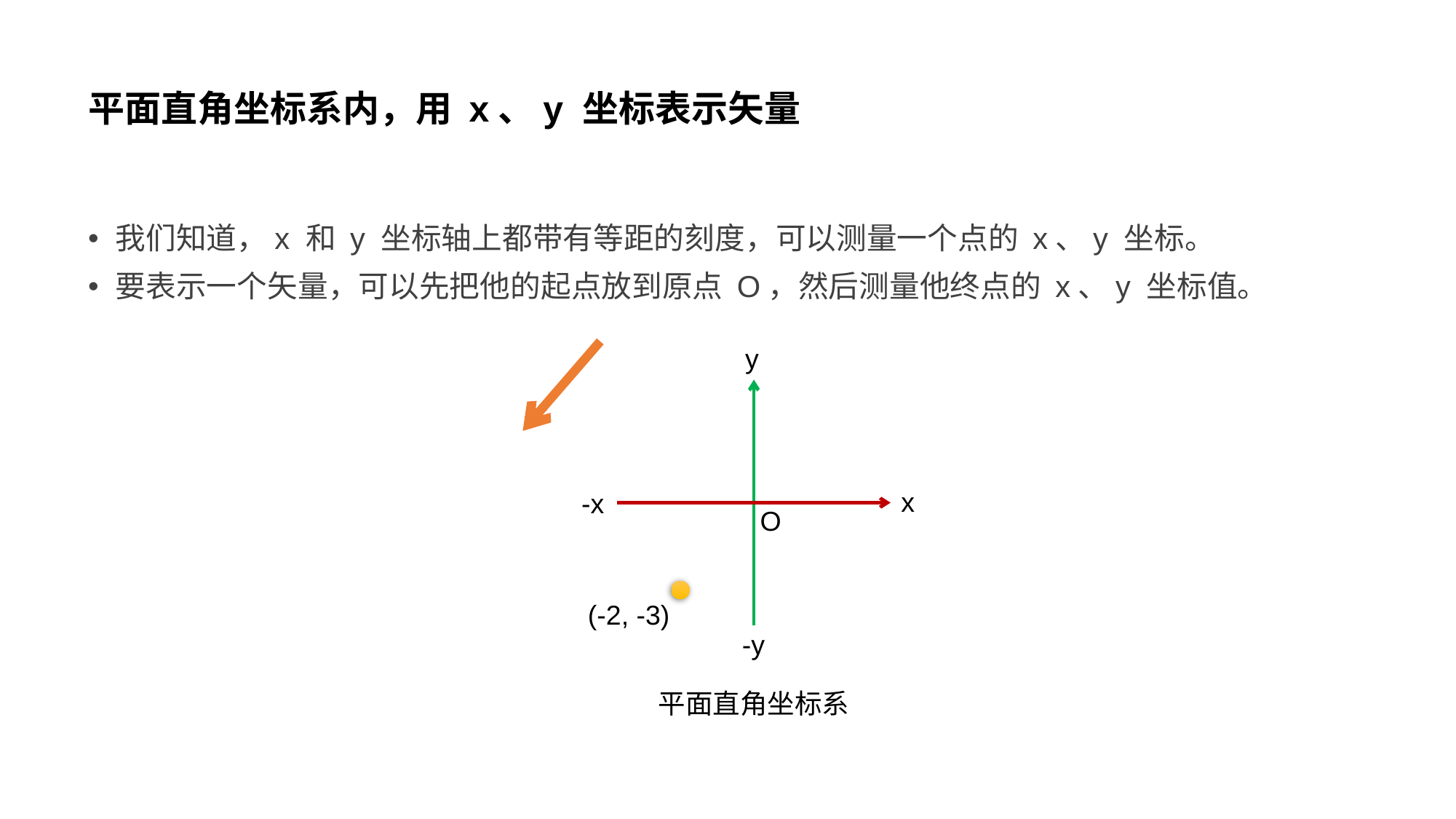

# 平面直角坐标系内，用 x、y 坐标表示矢量
我们知道，x 和 y 坐标轴上都带有等距的刻度，可以测量一个点的 x、y 坐标。
要表示一个矢量，可以先把他的起点放到原点 O，然后测量他终点的 x、y 坐标值。
y
x
-x
-y
O

(-2, -3)
平面直角坐标系